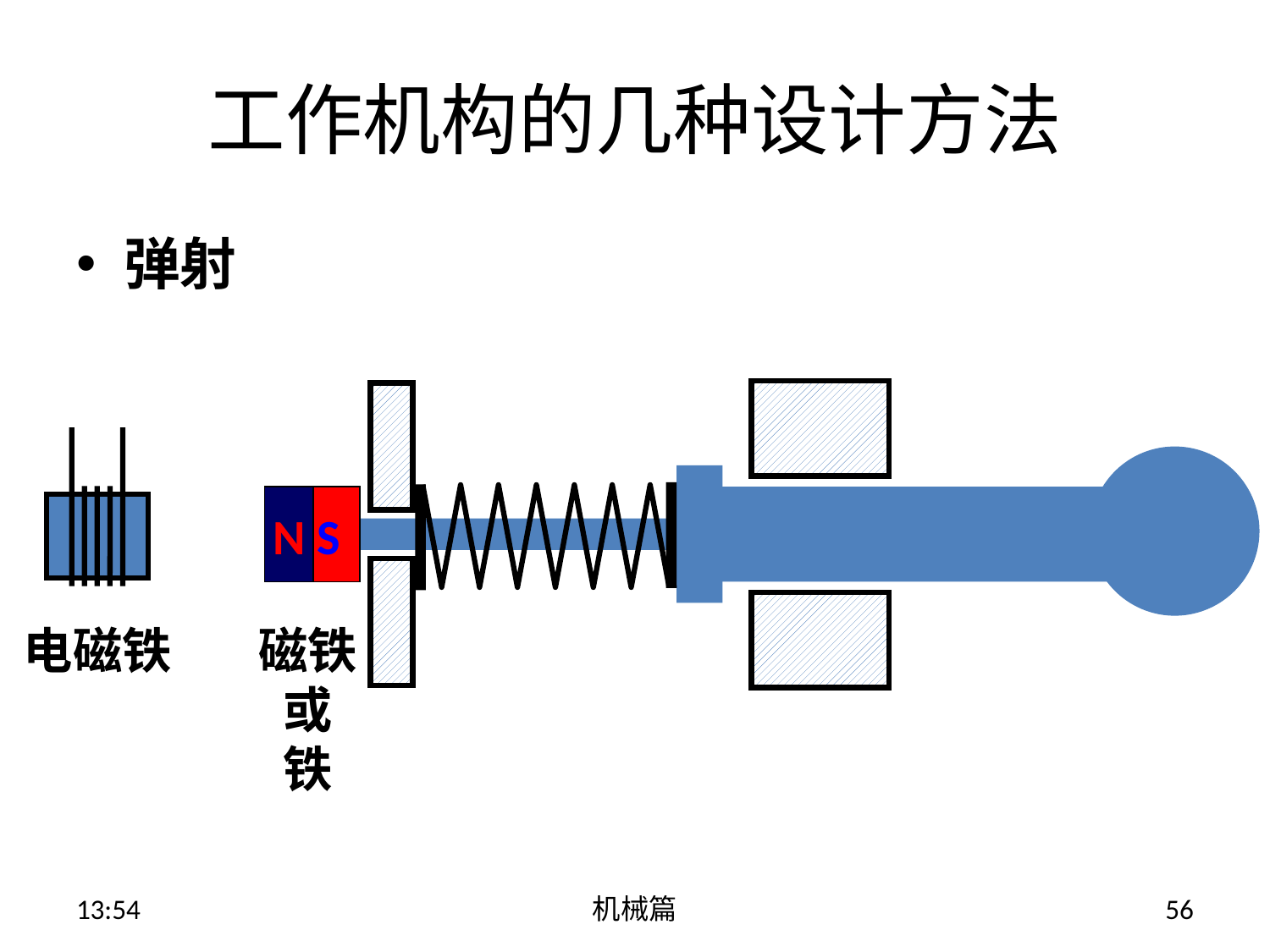

# 工作机构的几种设计方法
弹射

N S

电磁铁
磁铁
或
铁
13:54
机械篇
56